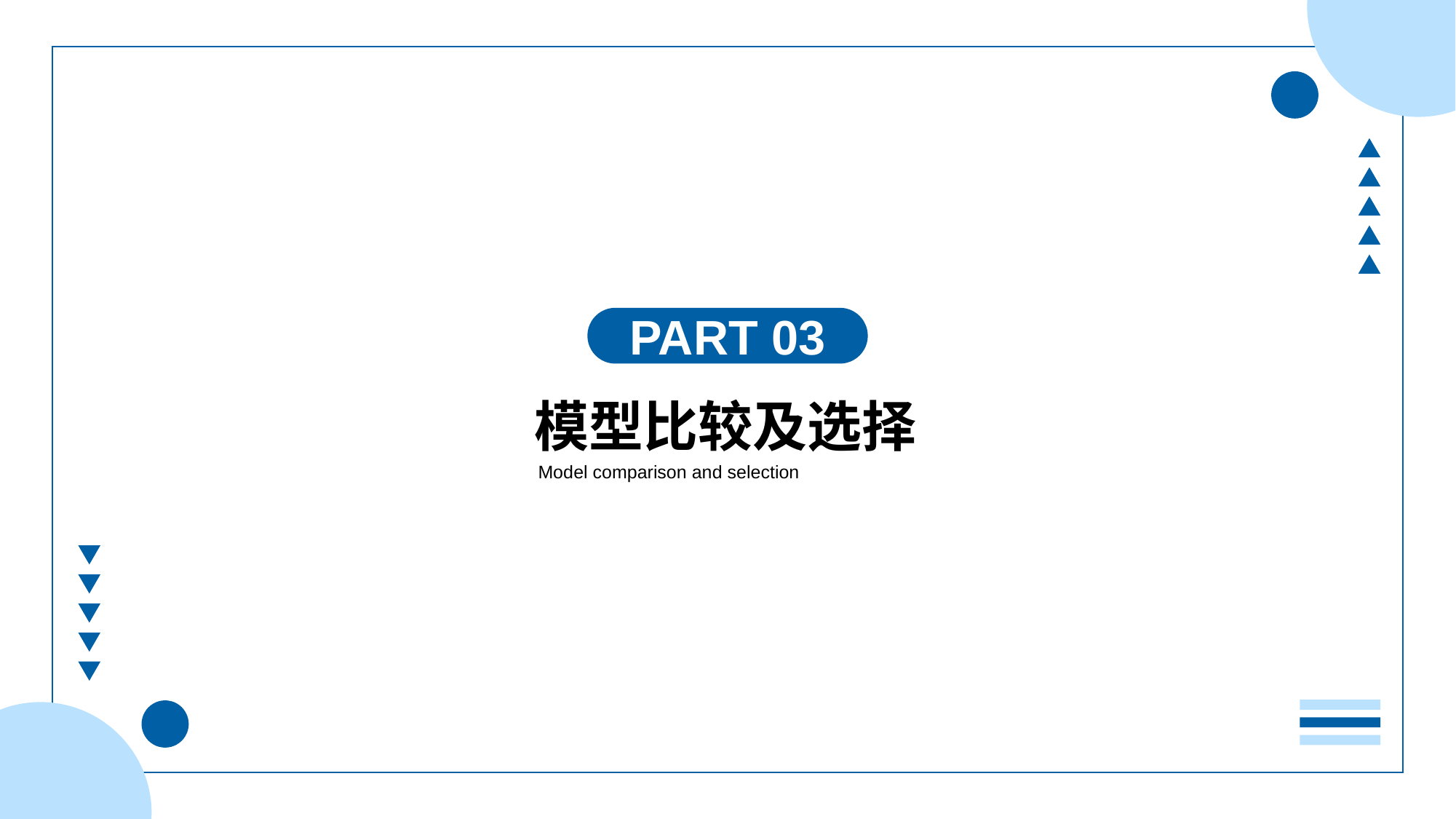

PART 03
模型比较及选择
Model comparison and selection